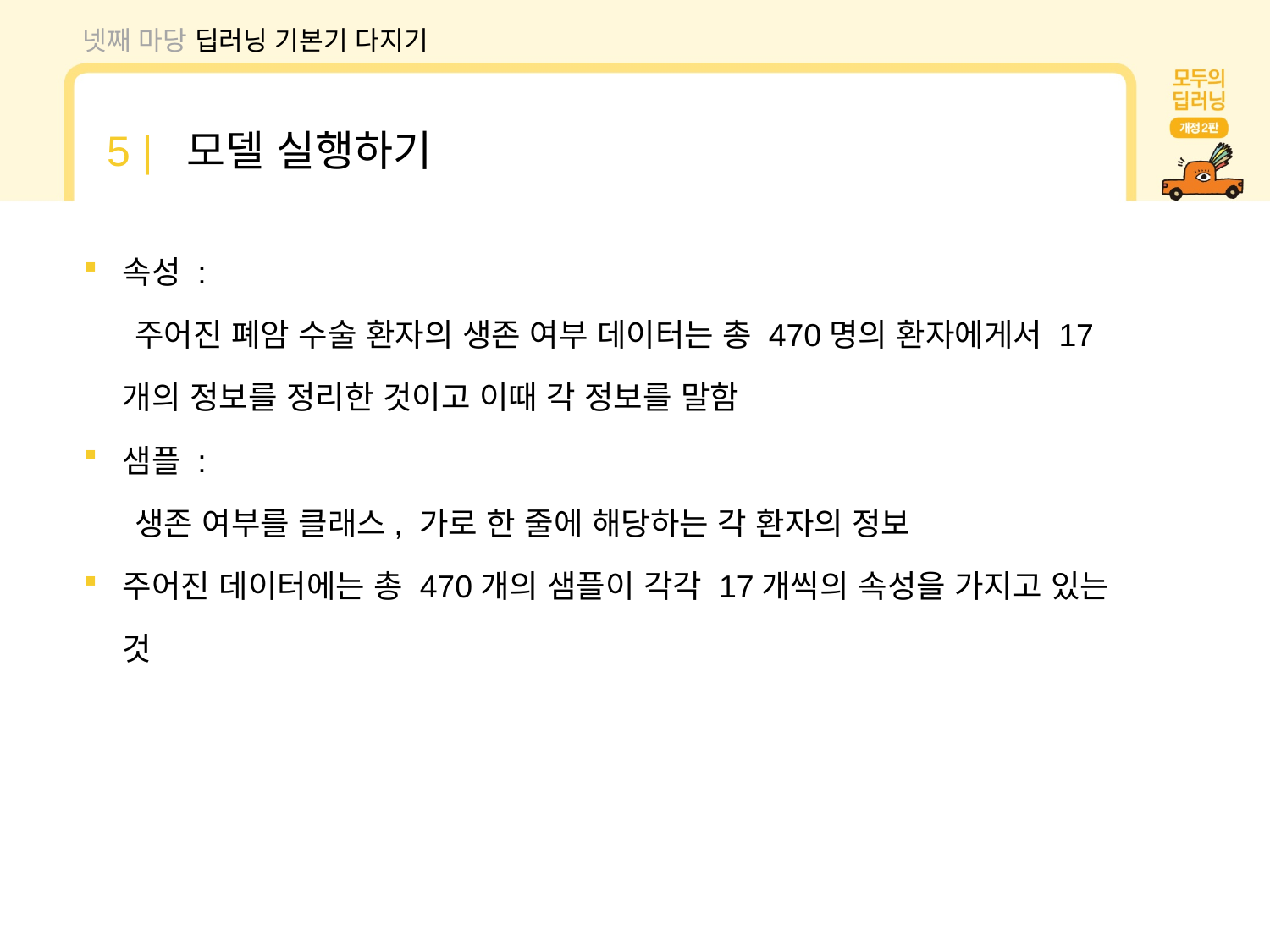

넷째 마당 딥러닝 기본기 다지기
5 |  모델 실행하기
속성 :
     주어진 폐암 수술 환자의 생존 여부 데이터는 총 470명의 환자에게서 17개의 정보를 정리한 것이고 이때 각 정보를 말함
샘플 :
     생존 여부를 클래스, 가로 한 줄에 해당하는 각 환자의 정보
주어진 데이터에는 총 470개의 샘플이 각각 17개씩의 속성을 가지고 있는 것